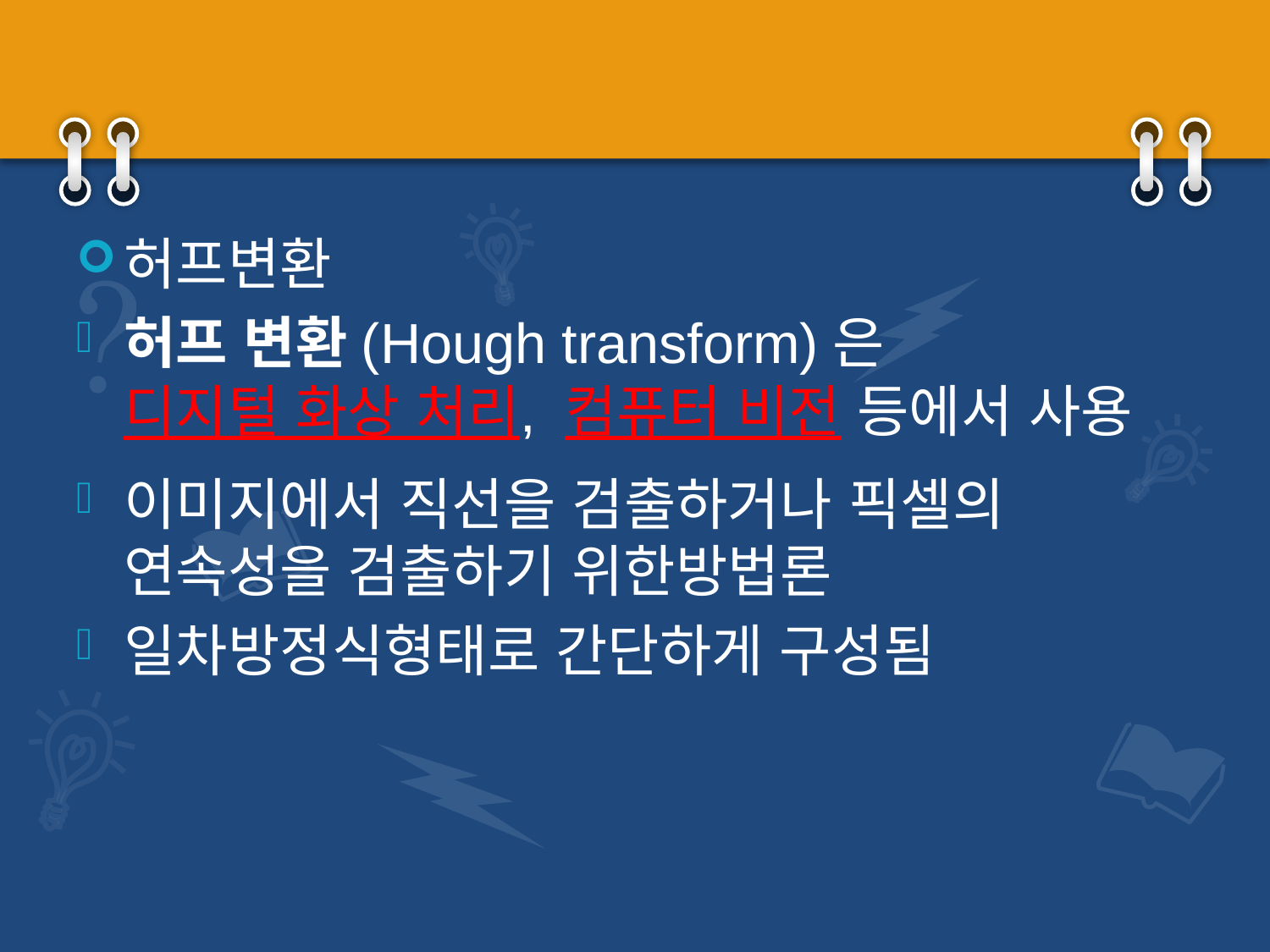

#
허프변환
허프 변환(Hough transform)은 디지털 화상 처리, 컴퓨터 비전 등에서 사용
이미지에서 직선을 검출하거나 픽셀의 연속성을 검출하기 위한방법론
일차방정식형태로 간단하게 구성됨